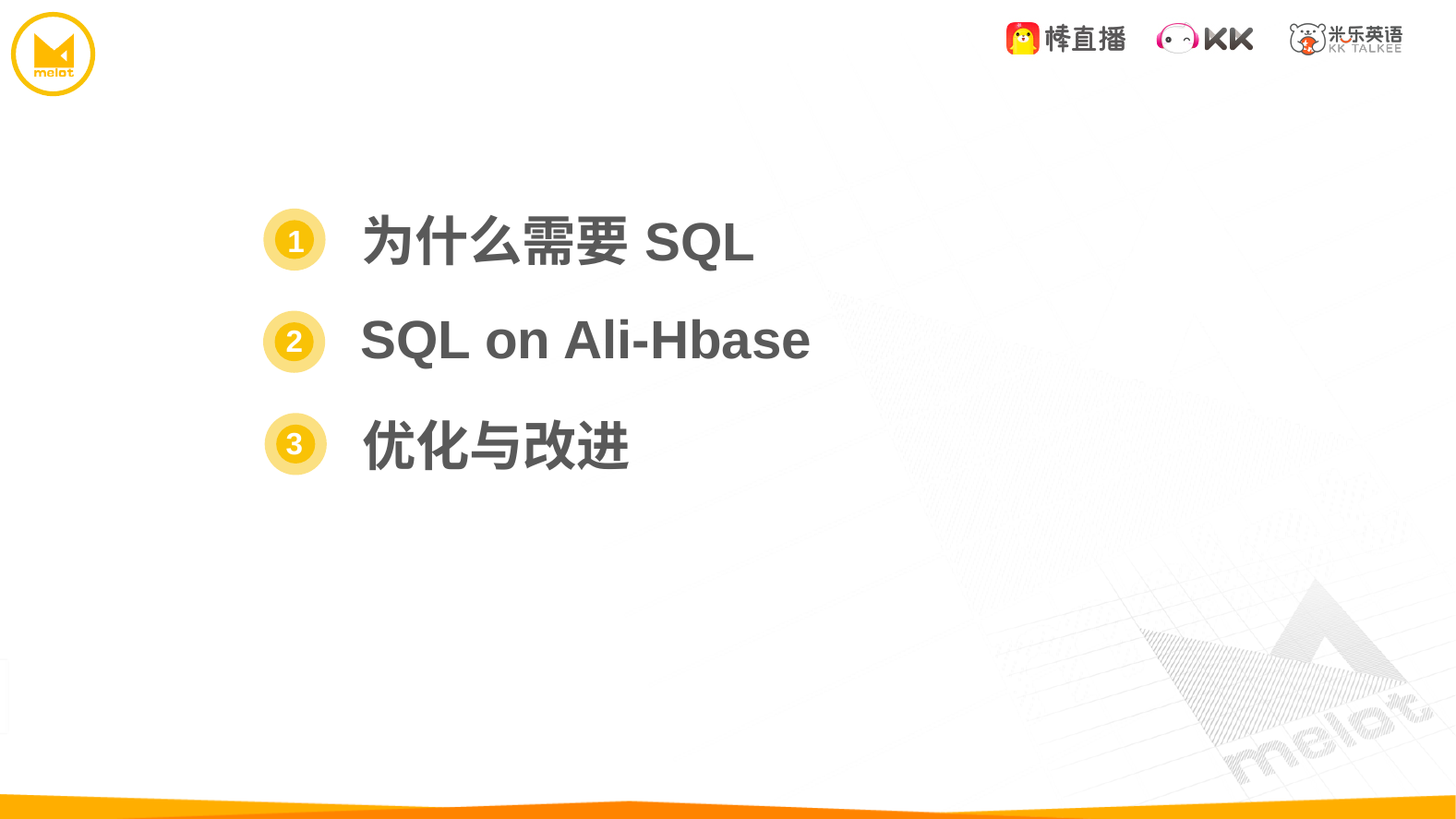

为什么需要SQL

1

SQL on Ali-Hbase

2

优化与改进

3